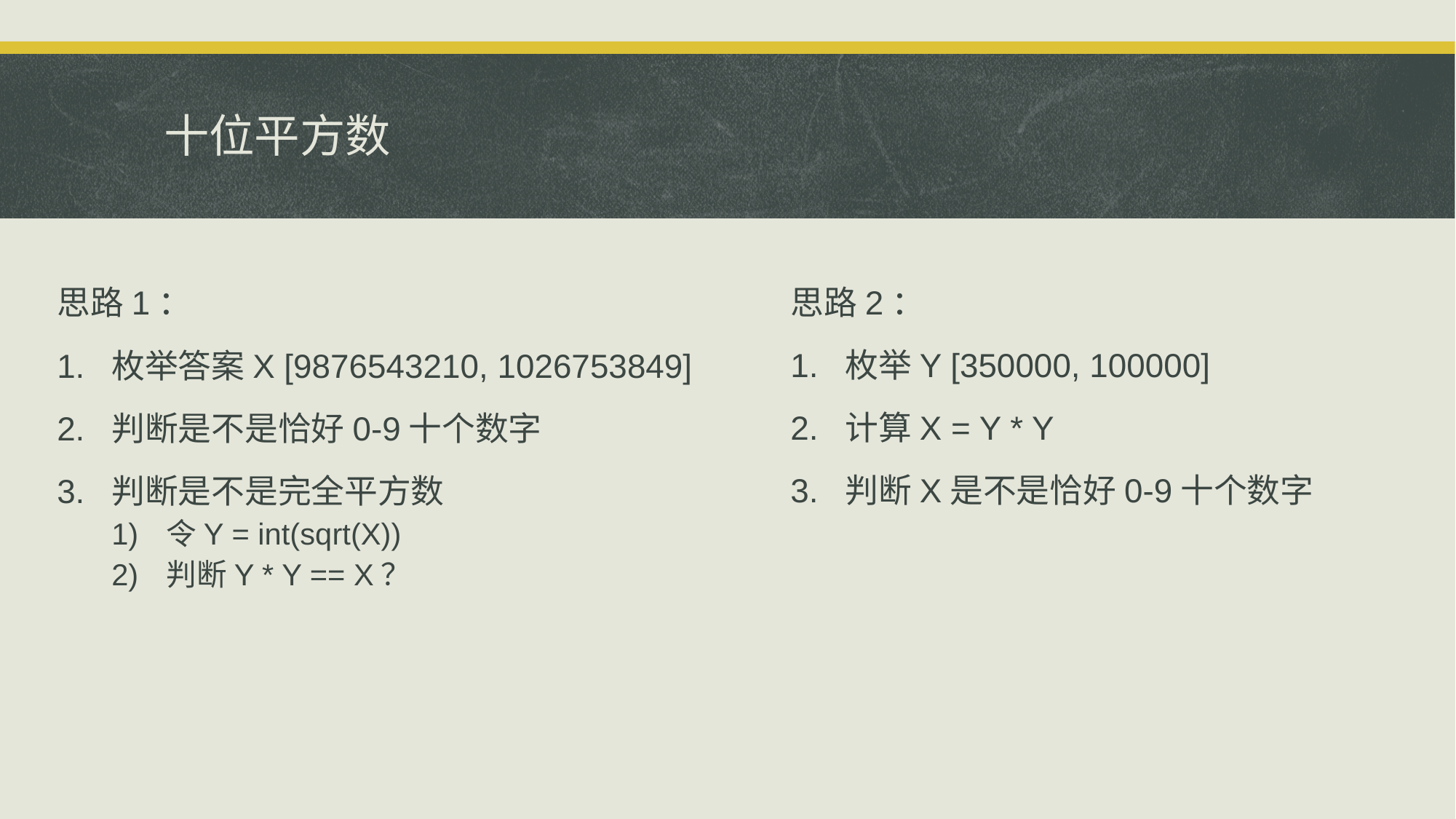

# 十位平方数
思路2：
枚举Y [350000, 100000]
计算X = Y * Y
判断X是不是恰好0-9十个数字
思路1：
枚举答案X [9876543210, 1026753849]
判断是不是恰好0-9十个数字
判断是不是完全平方数
令Y = int(sqrt(X))
判断Y * Y == X？